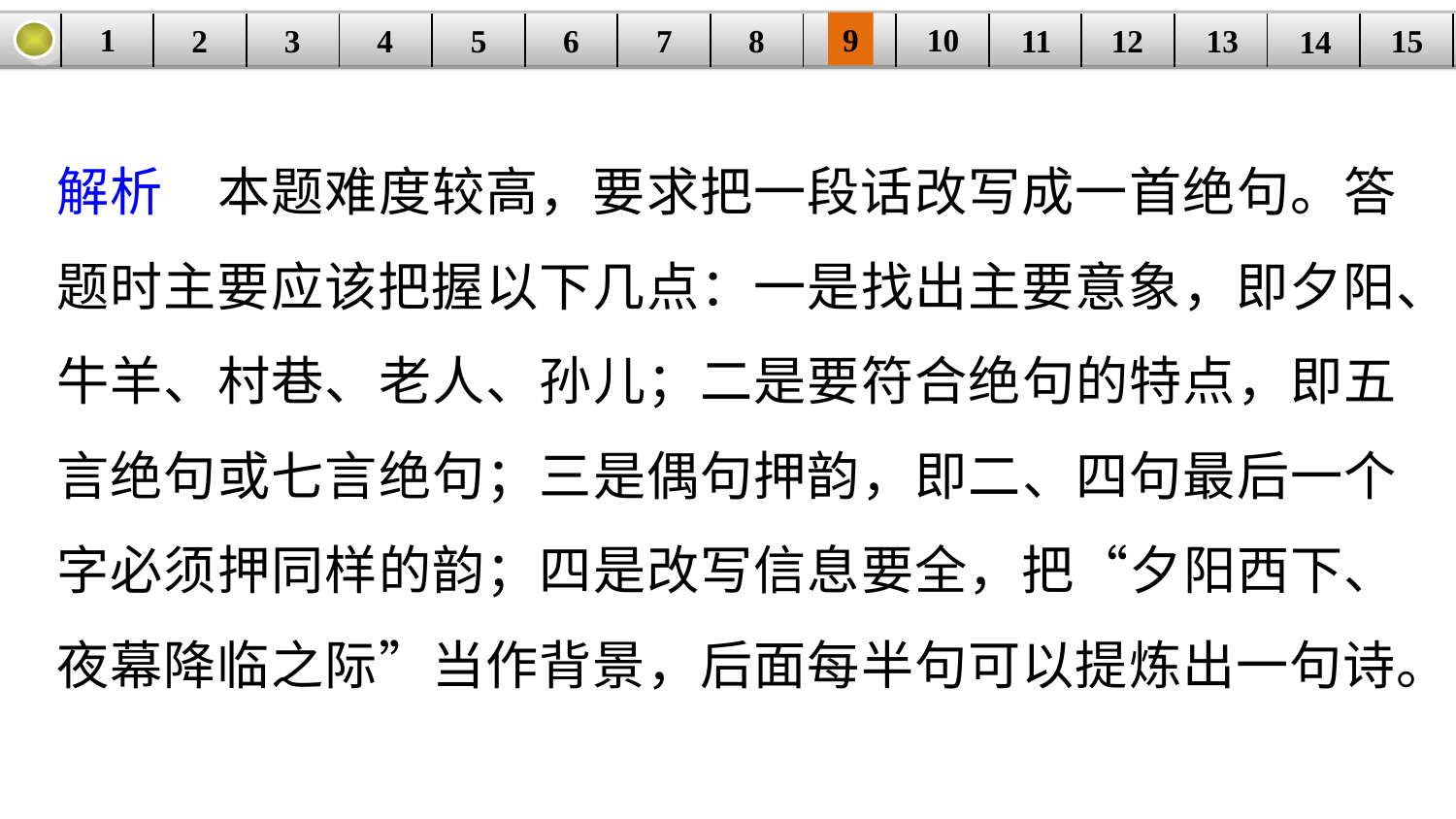

9
10
1
3
4
5
6
8
11
2
12
15
|  |  |  |  |  |  |  |  |  |  |  |  |  |  |  |
| --- | --- | --- | --- | --- | --- | --- | --- | --- | --- | --- | --- | --- | --- | --- |
7
13
14

解析　本题难度较高，要求把一段话改写成一首绝句。答题时主要应该把握以下几点：一是找出主要意象，即夕阳、牛羊、村巷、老人、孙儿；二是要符合绝句的特点，即五言绝句或七言绝句；三是偶句押韵，即二、四句最后一个字必须押同样的韵；四是改写信息要全，把“夕阳西下、夜幕降临之际”当作背景，后面每半句可以提炼出一句诗。